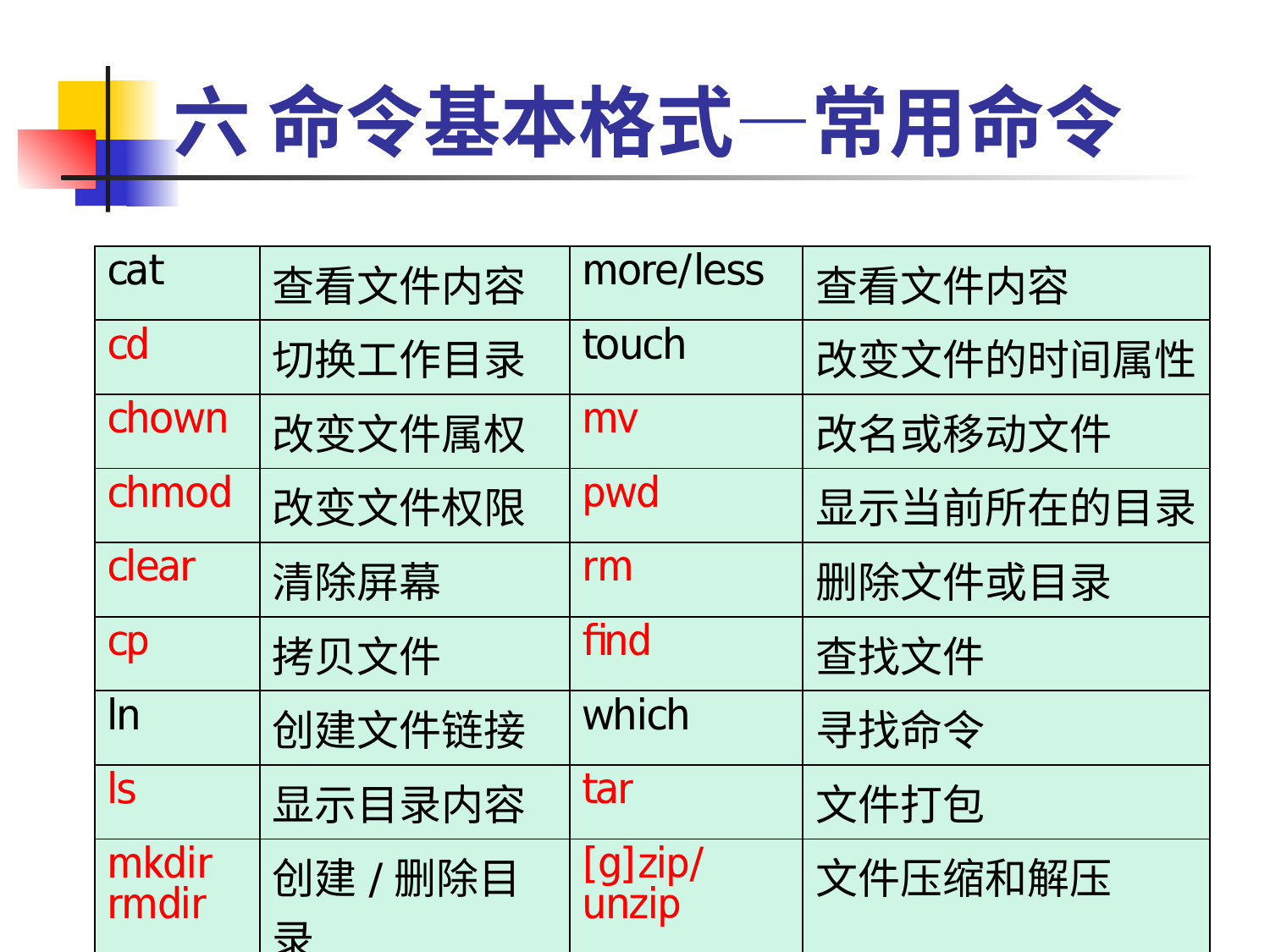

# 六 命令基本格式—常用命令
| cat | 查看文件内容 | more/less | 查看文件内容 |
| --- | --- | --- | --- |
| cd | 切换工作目录 | touch | 改变文件的时间属性 |
| chown | 改变文件属权 | mv | 改名或移动文件 |
| chmod | 改变文件权限 | pwd | 显示当前所在的目录 |
| clear | 清除屏幕 | rm | 删除文件或目录 |
| cp | 拷贝文件 | find | 查找文件 |
| ln | 创建文件链接 | which | 寻找命令 |
| ls | 显示目录内容 | tar | 文件打包 |
| mkdir rmdir | 创建/删除目录 | [g]zip/unzip | 文件压缩和解压 |